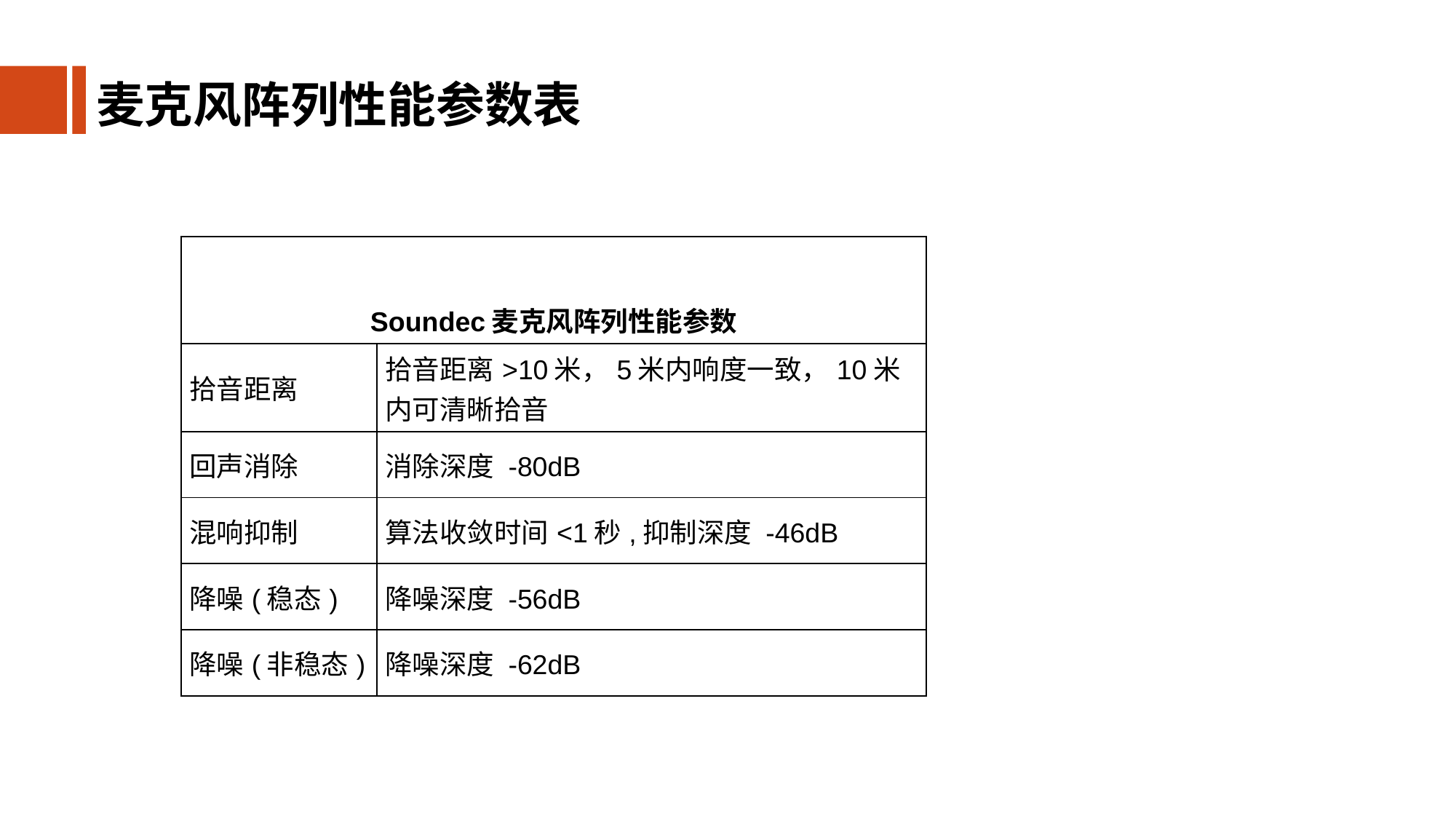

麦克风阵列性能参数表
| Soundec麦克风阵列性能参数 |  |
| --- | --- |
| 拾音距离 | 拾音距离>10米，5米内响度一致，10米内可清晰拾音 |
| 回声消除 | 消除深度 -80dB |
| 混响抑制 | 算法收敛时间<1秒,抑制深度 -46dB |
| 降噪(稳态) | 降噪深度 -56dB |
| 降噪(非稳态) | 降噪深度 -62dB |